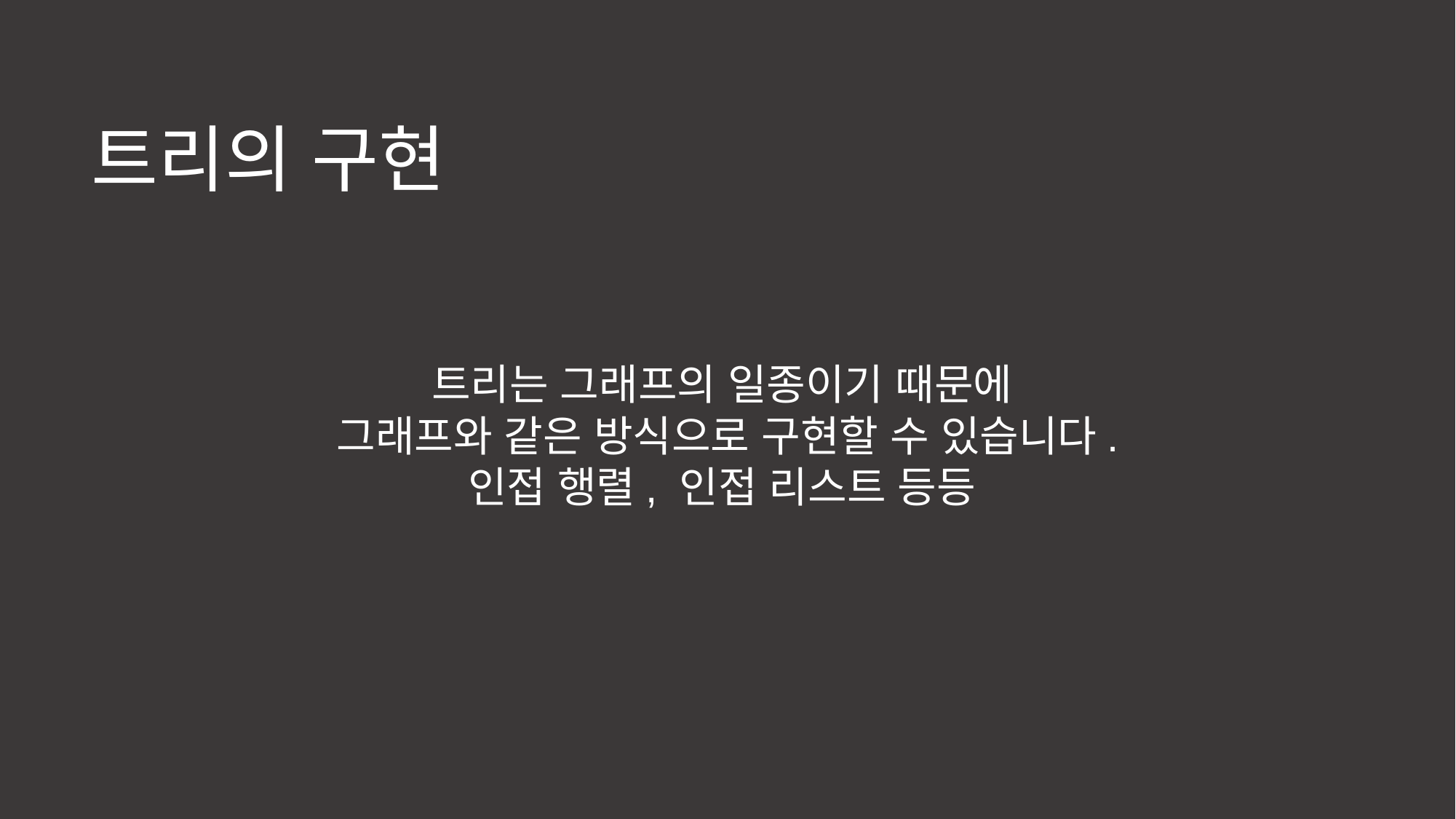

트리의 구현
트리는 그래프의 일종이기 때문에
그래프와 같은 방식으로 구현할 수 있습니다.
인접 행렬, 인접 리스트 등등